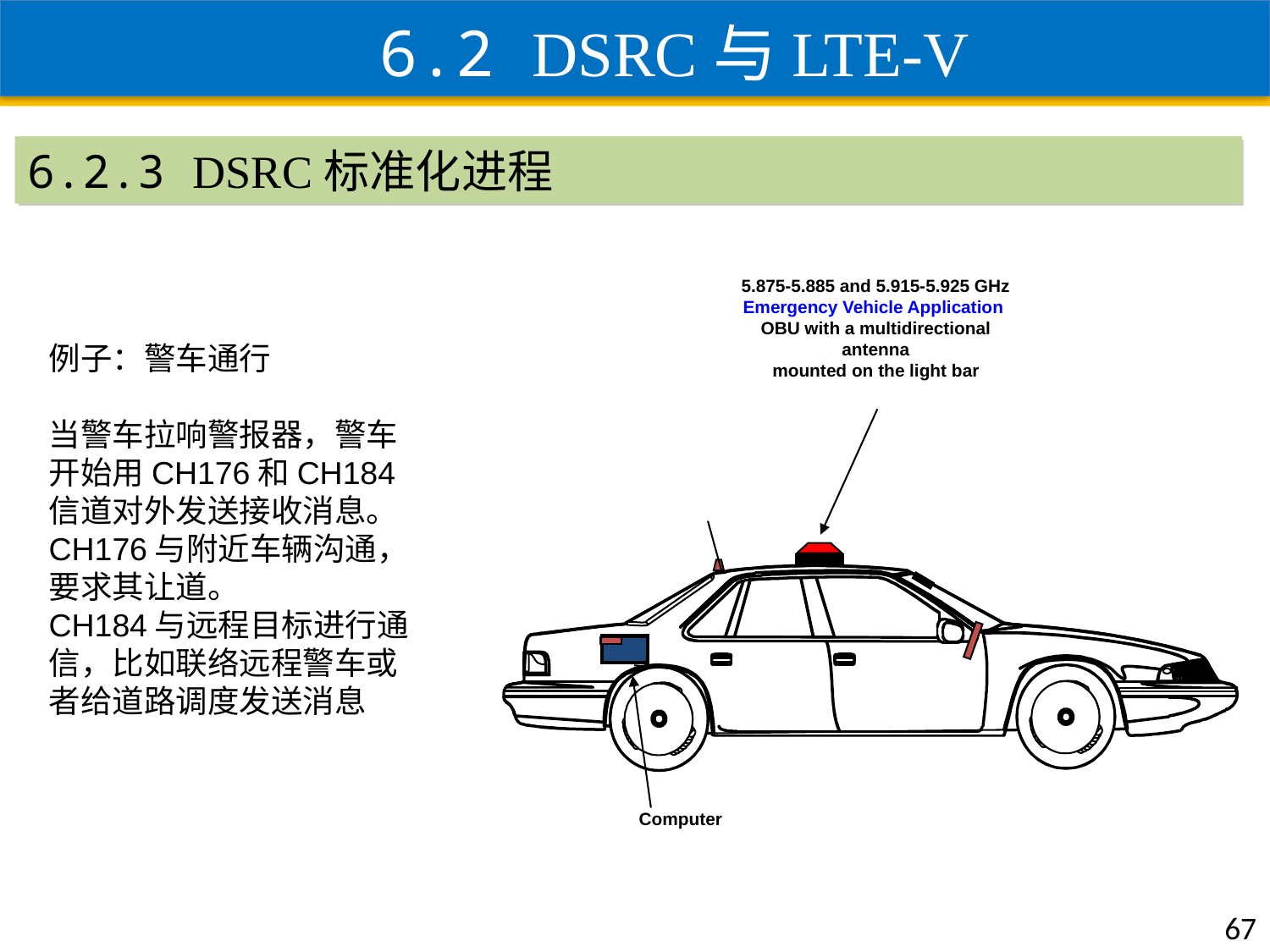

6.2 DSRC与LTE-V
6.2.3 DSRC标准化进程

5.875-5.885 and 5.915-5.925 GHz
Emergency Vehicle Application
OBU with a multidirectional antenna
mounted on the light bar
例子：警车通行

当警车拉响警报器，警车开始用CH176和CH184信道对外发送接收消息。
CH176与附近车辆沟通，要求其让道。
CH184与远程目标进行通信，比如联络远程警车或者给道路调度发送消息

Computer
67